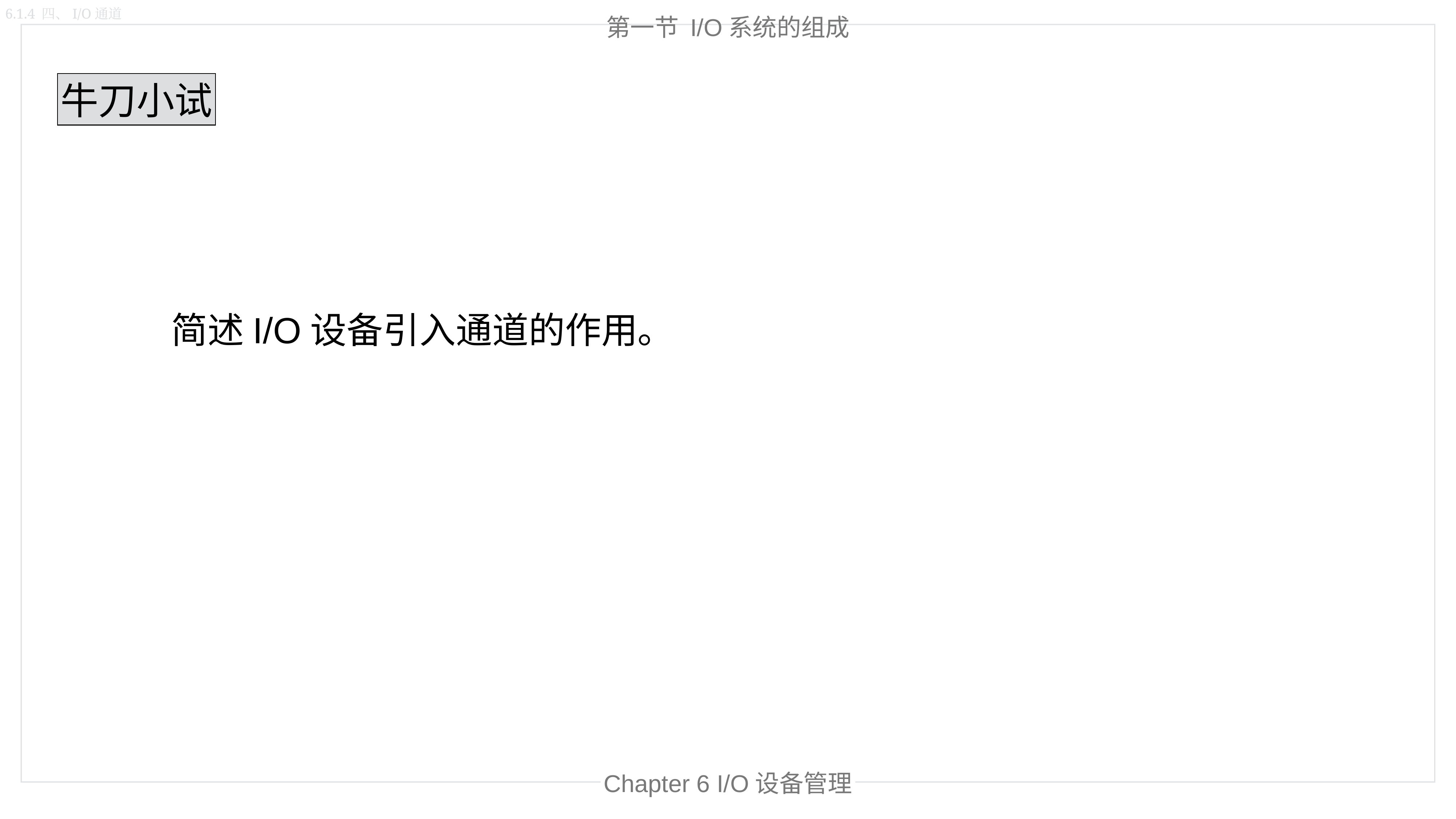

6.1.4 四、I/O通道
第一节 I/O系统的组成

牛刀小试
简述I/O设备引入通道的作用。

引入通道能够使CPU从控制I/O的任务中解脱，使CPU与I/O并行工作，提高CPU的利用率和系统的吞吐量。
Chapter 6 I/O设备管理